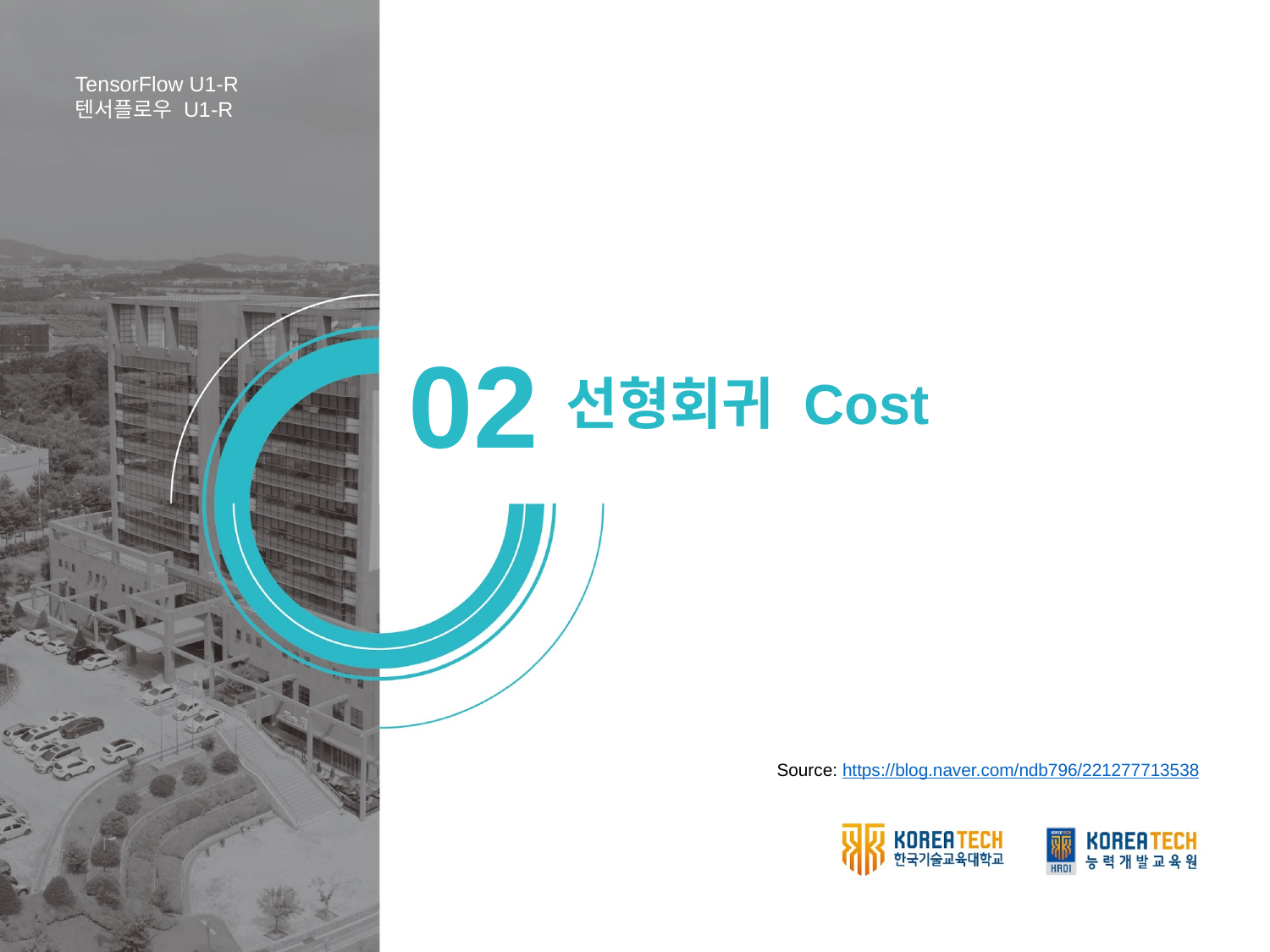

TensorFlow U1-R
텐서플로우 U1-R
02
선형회귀 Cost
Source: https://blog.naver.com/ndb796/221277713538